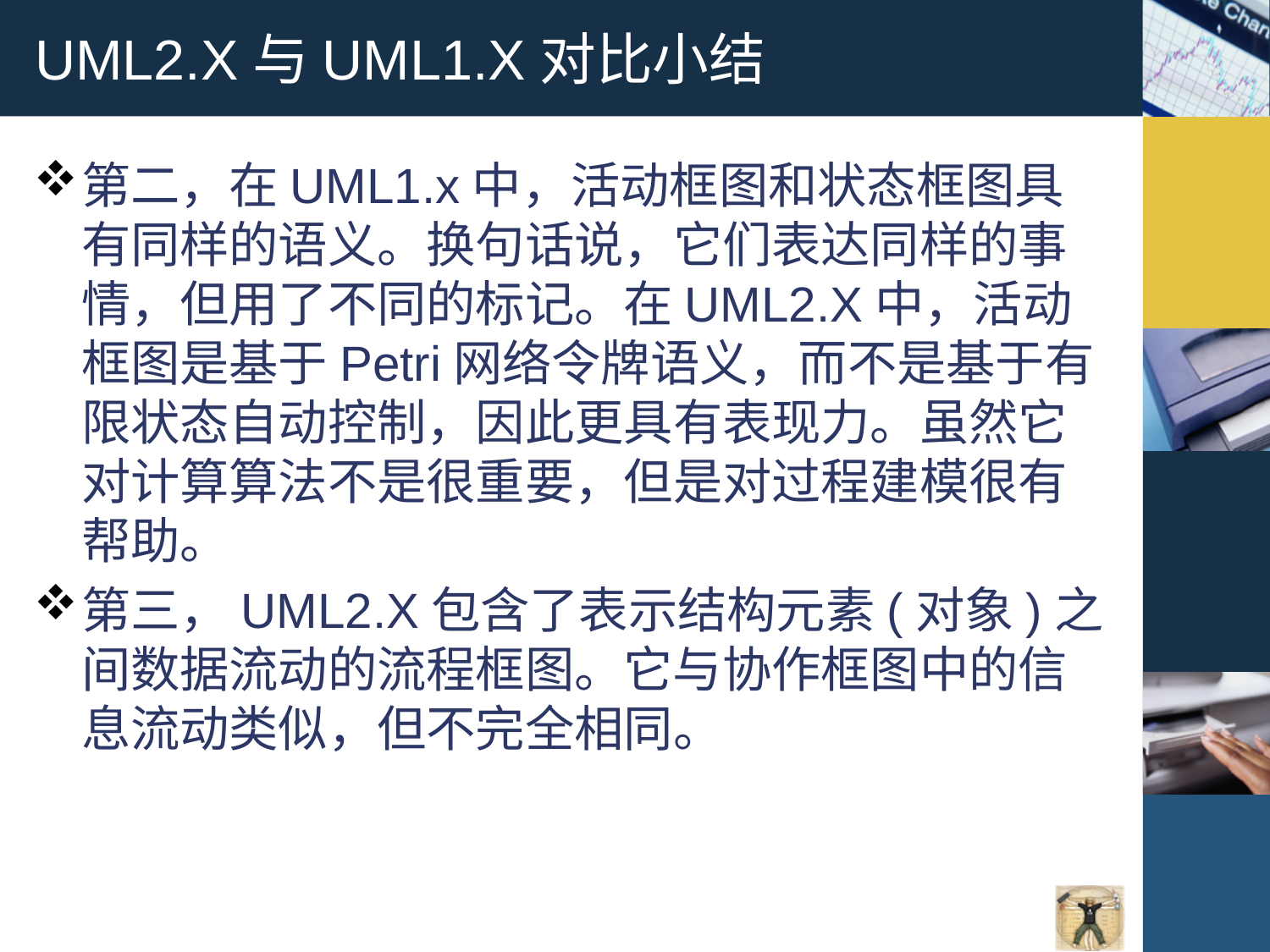

# UML2.X与UML1.X对比小结
第二，在UML1.x中，活动框图和状态框图具有同样的语义。换句话说，它们表达同样的事情，但用了不同的标记。在UML2.X中，活动框图是基于Petri网络令牌语义，而不是基于有限状态自动控制，因此更具有表现力。虽然它对计算算法不是很重要，但是对过程建模很有帮助。
第三，UML2.X包含了表示结构元素(对象)之间数据流动的流程框图。它与协作框图中的信息流动类似，但不完全相同。